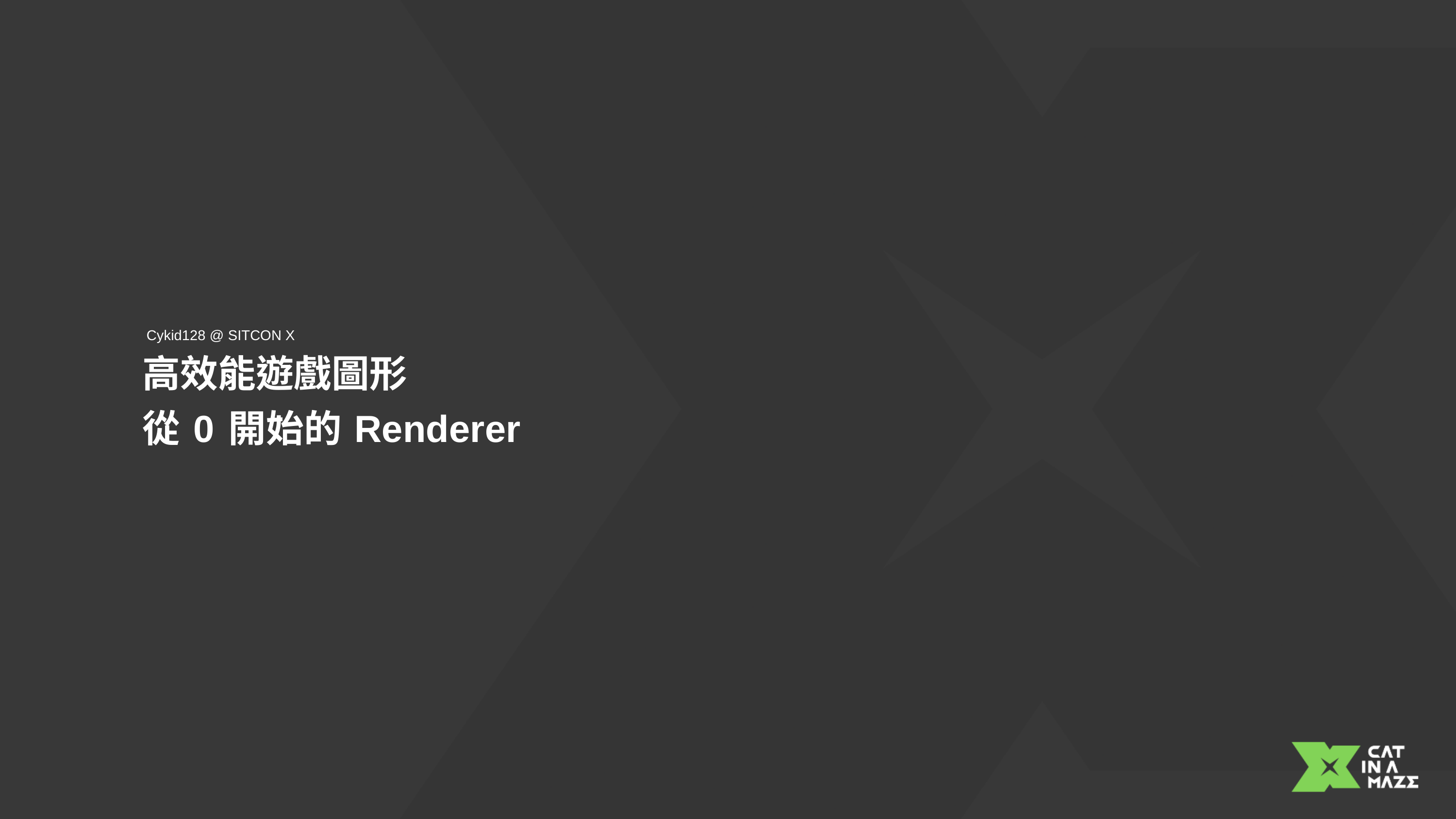

Cykid128 @ SITCON X
高效能遊戲圖形
從 0 開始的 Renderer